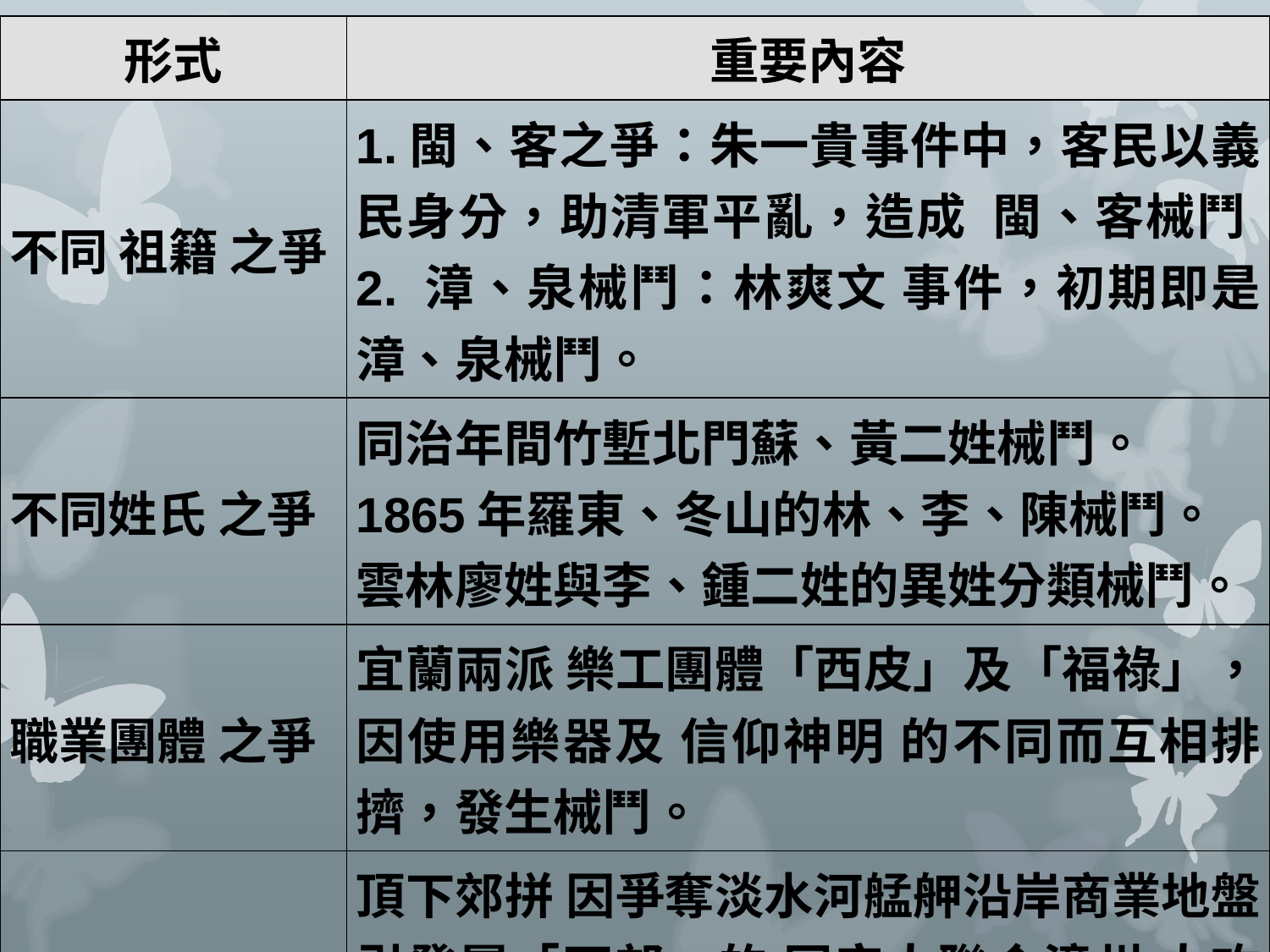

| 形式 | 重要內容 |
| --- | --- |
| 不同 祖籍 之爭 | 1.閩、客之爭：朱一貴事件中，客民以義民身分，助清軍平亂，造成  閩、客械鬥 。 2. 漳、泉械鬥：林爽文 事件，初期即是漳、泉械鬥。 |
| 不同姓氏 之爭 | 同治年間竹塹北門蘇、黃二姓械鬥。 1865年羅東、冬山的林、李、陳械鬥。 雲林廖姓與李、鍾二姓的異姓分類械鬥。 |
| 職業團體 之爭 | 宜蘭兩派 樂工團體「西皮」及「福祿」，因使用樂器及 信仰神明 的不同而互相排擠，發生械鬥。 |
| 商業利益 之爭 | 頂下郊拼 因爭奪淡水河艋舺沿岸商業地盤，引發屬「下郊」的 同安人聯合漳州 人攻擊屬「頂郊」的三邑人，後來同安 人落敗，遷往大稻埕發展。 |